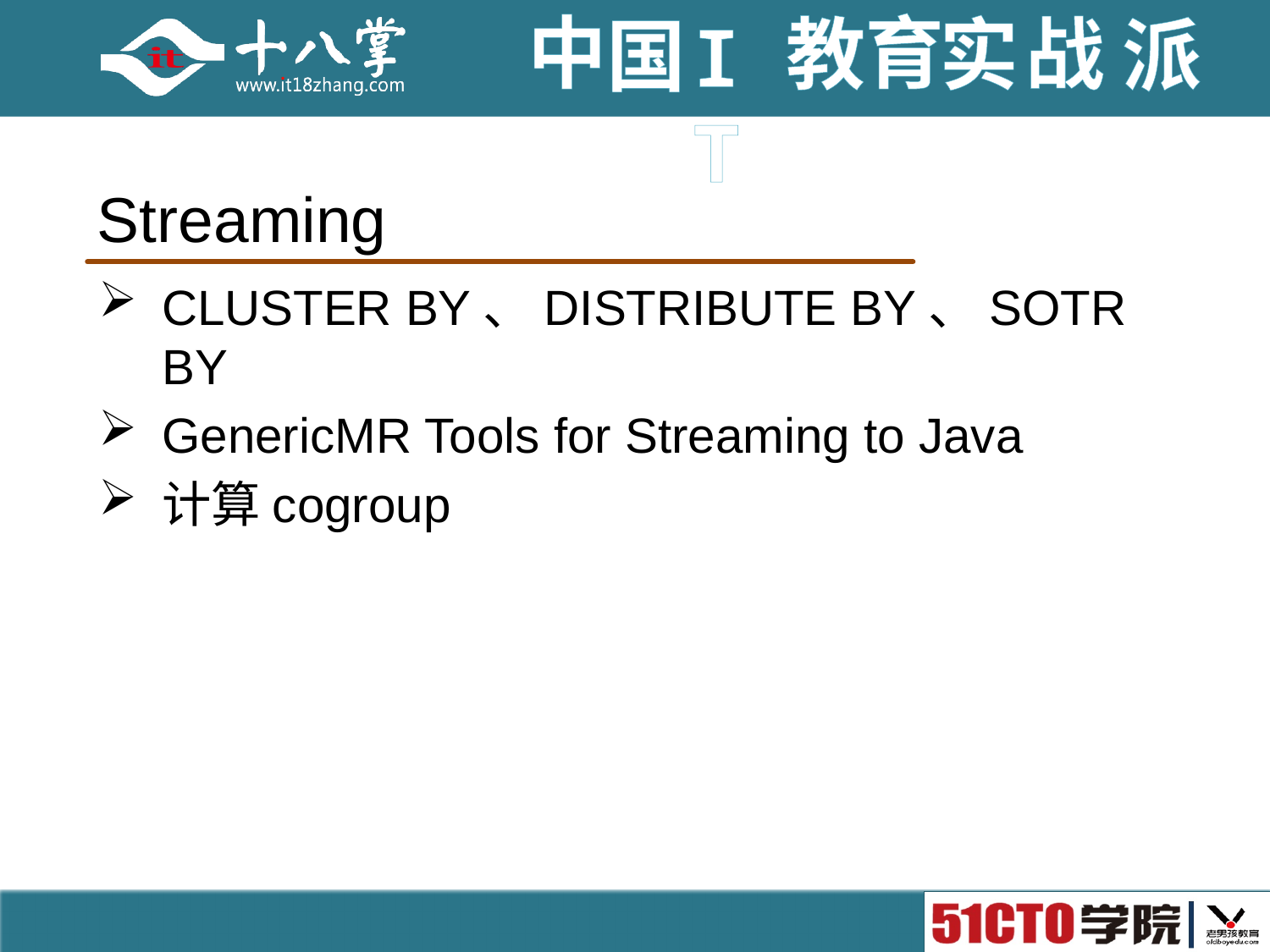

# Streaming
CLUSTER BY、DISTRIBUTE BY、SOTR BY
GenericMR Tools for Streaming to Java
计算cogroup